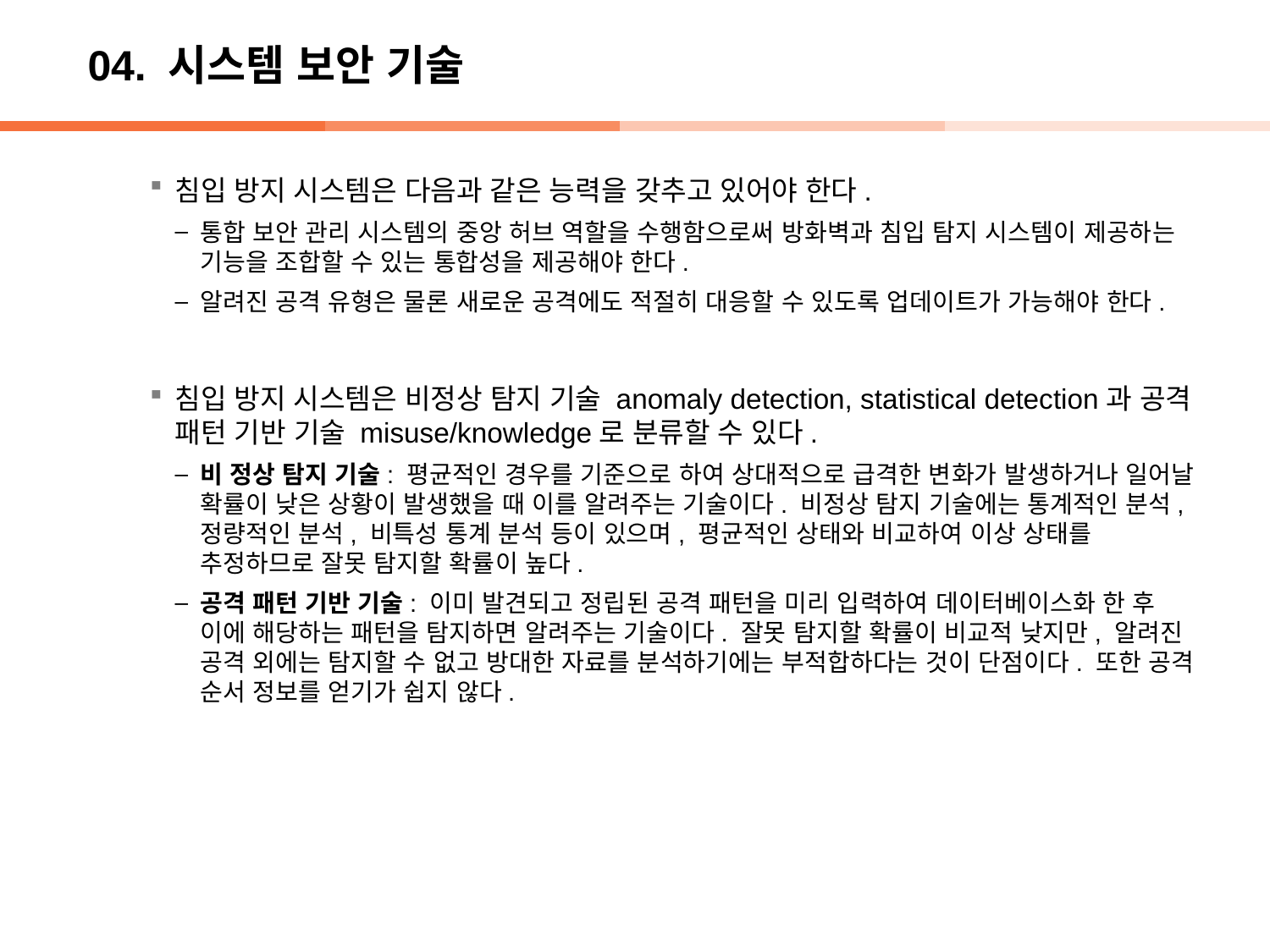

# 04. 시스템 보안 기술
침입 방지 시스템은 다음과 같은 능력을 갖추고 있어야 한다.
통합 보안 관리 시스템의 중앙 허브 역할을 수행함으로써 방화벽과 침입 탐지 시스템이 제공하는 기능을 조합할 수 있는 통합성을 제공해야 한다.
알려진 공격 유형은 물론 새로운 공격에도 적절히 대응할 수 있도록 업데이트가 가능해야 한다.

침입 방지 시스템은 비정상 탐지 기술 anomaly detection, statistical detection과 공격 패턴 기반 기술 misuse/knowledge로 분류할 수 있다.
비 정상 탐지 기술: 평균적인 경우를 기준으로 하여 상대적으로 급격한 변화가 발생하거나 일어날 확률이 낮은 상황이 발생했을 때 이를 알려주는 기술이다. 비정상 탐지 기술에는 통계적인 분석, 정량적인 분석, 비특성 통계 분석 등이 있으며, 평균적인 상태와 비교하여 이상 상태를 추정하므로 잘못 탐지할 확률이 높다.
공격 패턴 기반 기술: 이미 발견되고 정립된 공격 패턴을 미리 입력하여 데이터베이스화 한 후 이에 해당하는 패턴을 탐지하면 알려주는 기술이다. 잘못 탐지할 확률이 비교적 낮지만, 알려진 공격 외에는 탐지할 수 없고 방대한 자료를 분석하기에는 부적합하다는 것이 단점이다. 또한 공격 순서 정보를 얻기가 쉽지 않다.